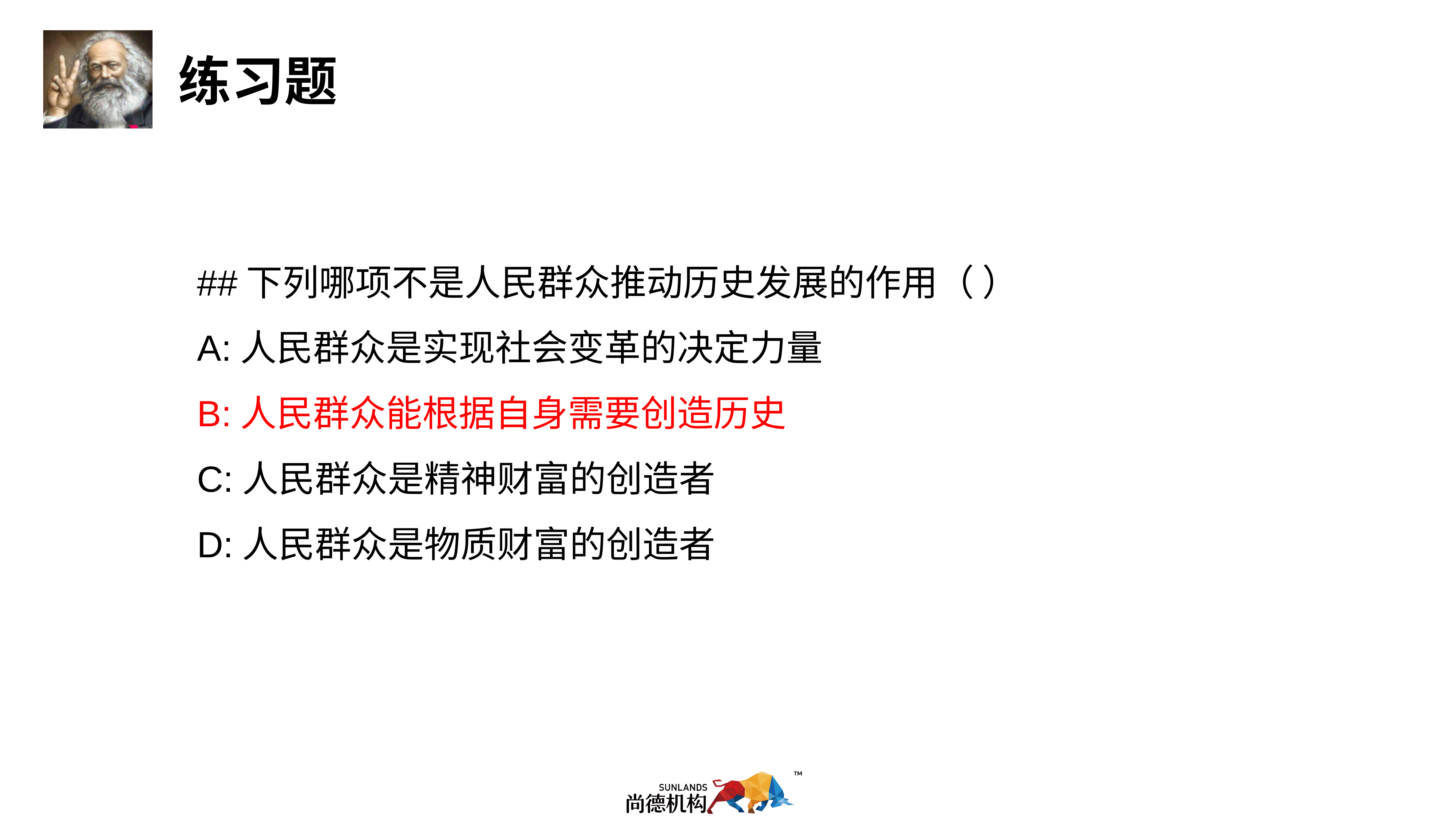

##下列哪项不是人民群众推动历史发展的作用（ ）
A:人民群众是实现社会变革的决定力量
B:人民群众能根据自身需要创造历史
C:人民群众是精神财富的创造者
D:人民群众是物质财富的创造者